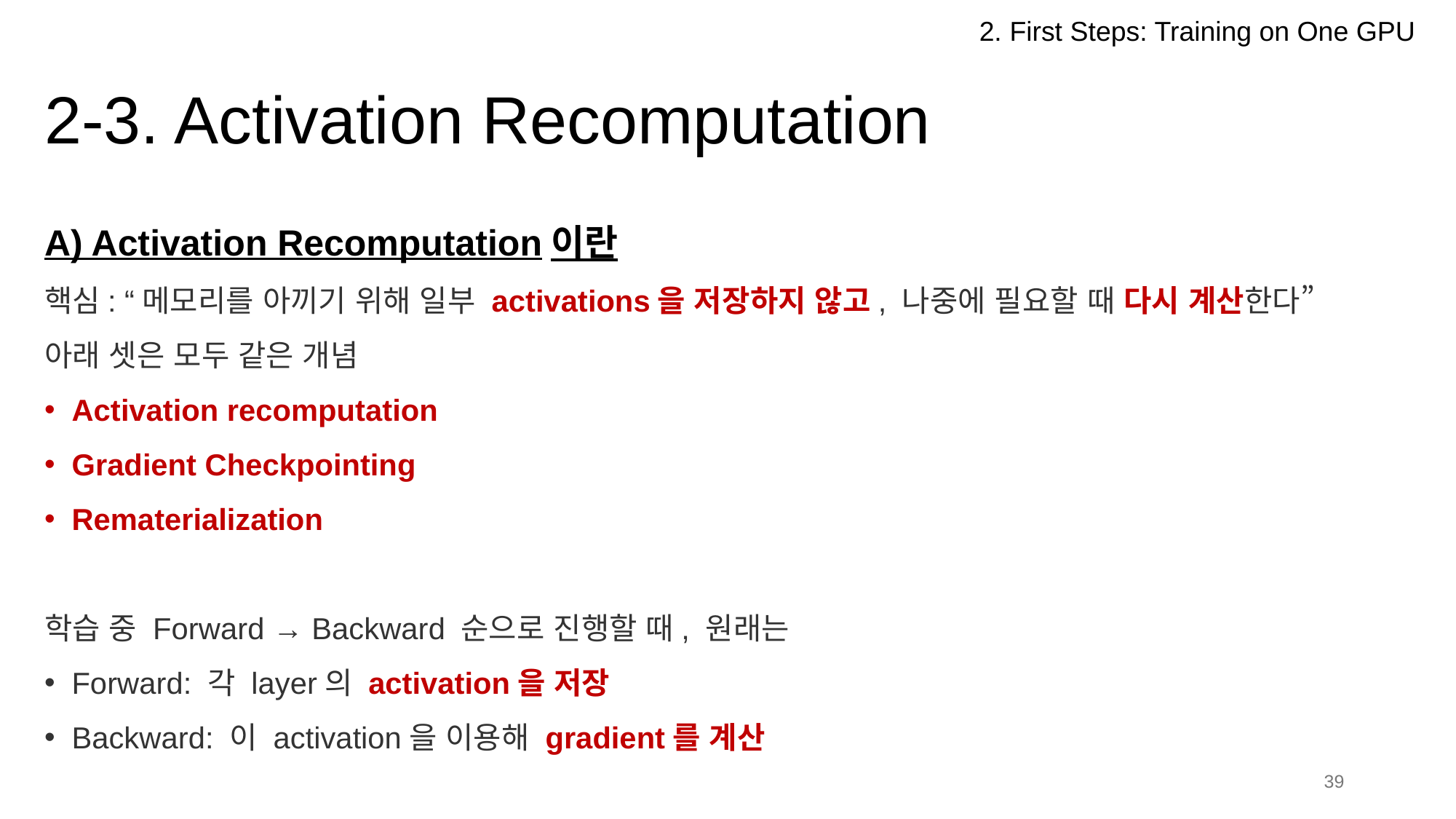

2. First Steps: Training on One GPU
# 2-3. Activation Recomputation
A) Activation Recomputation이란
핵심: “메모리를 아끼기 위해 일부 activations을 저장하지 않고, 나중에 필요할 때 다시 계산한다”
아래 셋은 모두 같은 개념
Activation recomputation
Gradient Checkpointing
Rematerialization

학습 중 Forward → Backward 순으로 진행할 때, 원래는
Forward: 각 layer의 activation을 저장
Backward: 이 activation을 이용해 gradient를 계산
39